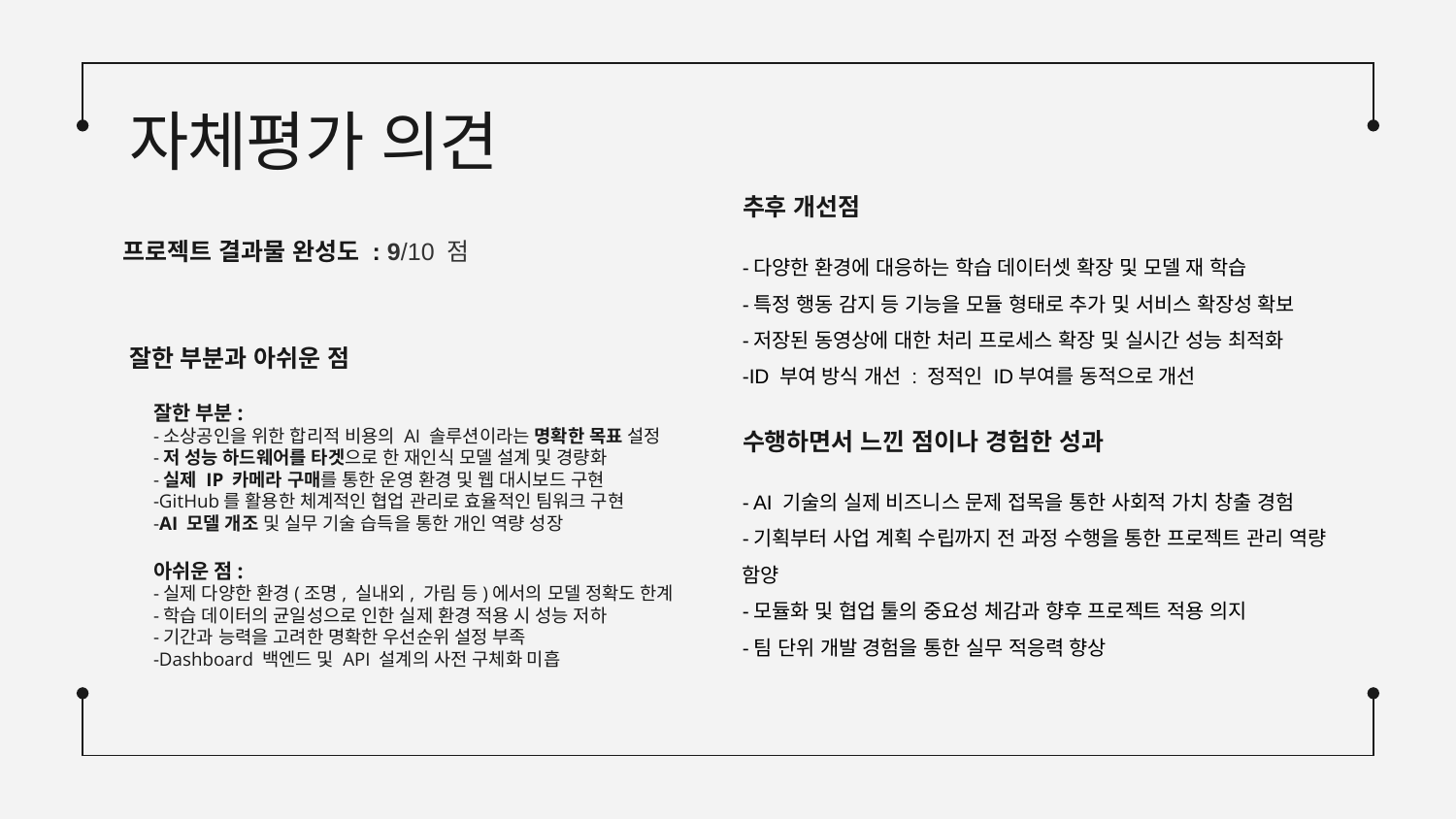

# 자체평가 의견
추후 개선점
프로젝트 결과물 완성도 : 9/10 점
-다양한 환경에 대응하는 학습 데이터셋 확장 및 모델 재 학습
-특정 행동 감지 등 기능을 모듈 형태로 추가 및 서비스 확장성 확보
-저장된 동영상에 대한 처리 프로세스 확장 및 실시간 성능 최적화
-ID 부여 방식 개선 : 정적인 ID부여를 동적으로 개선
잘한 부분과 아쉬운 점
잘한 부분:
-소상공인을 위한 합리적 비용의 AI 솔루션이라는 명확한 목표 설정
-저 성능 하드웨어를 타겟으로 한 재인식 모델 설계 및 경량화
-실제 IP 카메라 구매를 통한 운영 환경 및 웹 대시보드 구현
-GitHub를 활용한 체계적인 협업 관리로 효율적인 팀워크 구현
-AI 모델 개조 및 실무 기술 습득을 통한 개인 역량 성장

아쉬운 점:
-실제 다양한 환경(조명, 실내외, 가림 등)에서의 모델 정확도 한계
-학습 데이터의 균일성으로 인한 실제 환경 적용 시 성능 저하
-기간과 능력을 고려한 명확한 우선순위 설정 부족
-Dashboard 백엔드 및 API 설계의 사전 구체화 미흡
수행하면서 느낀 점이나 경험한 성과
- AI 기술의 실제 비즈니스 문제 접목을 통한 사회적 가치 창출 경험
-기획부터 사업 계획 수립까지 전 과정 수행을 통한 프로젝트 관리 역량 함양
-모듈화 및 협업 툴의 중요성 체감과 향후 프로젝트 적용 의지
-팀 단위 개발 경험을 통한 실무 적응력 향상